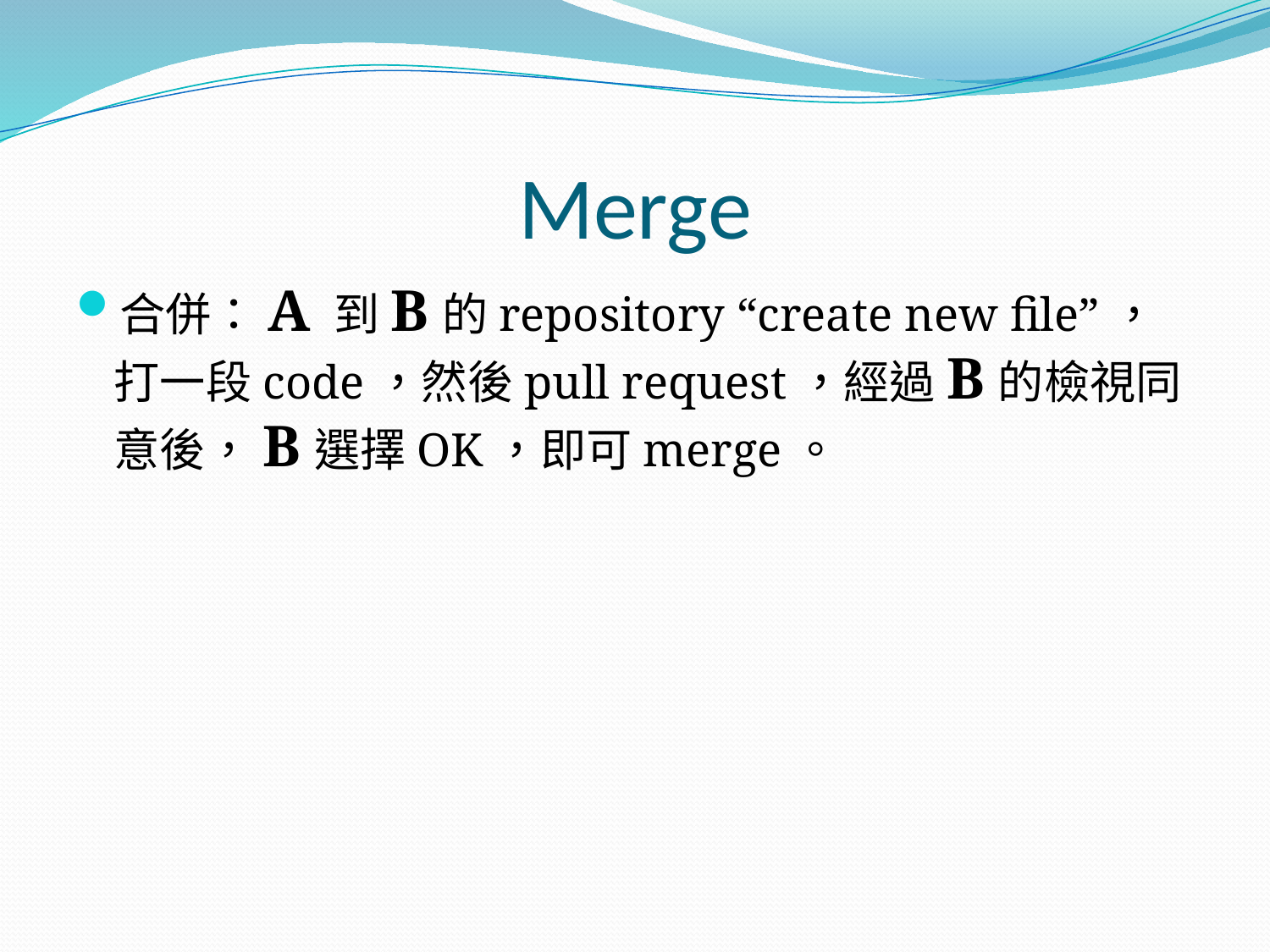

# Merge
合併：A 到B的repository “create new file”，打一段code，然後pull request，經過B的檢視同意後，B選擇OK，即可merge。